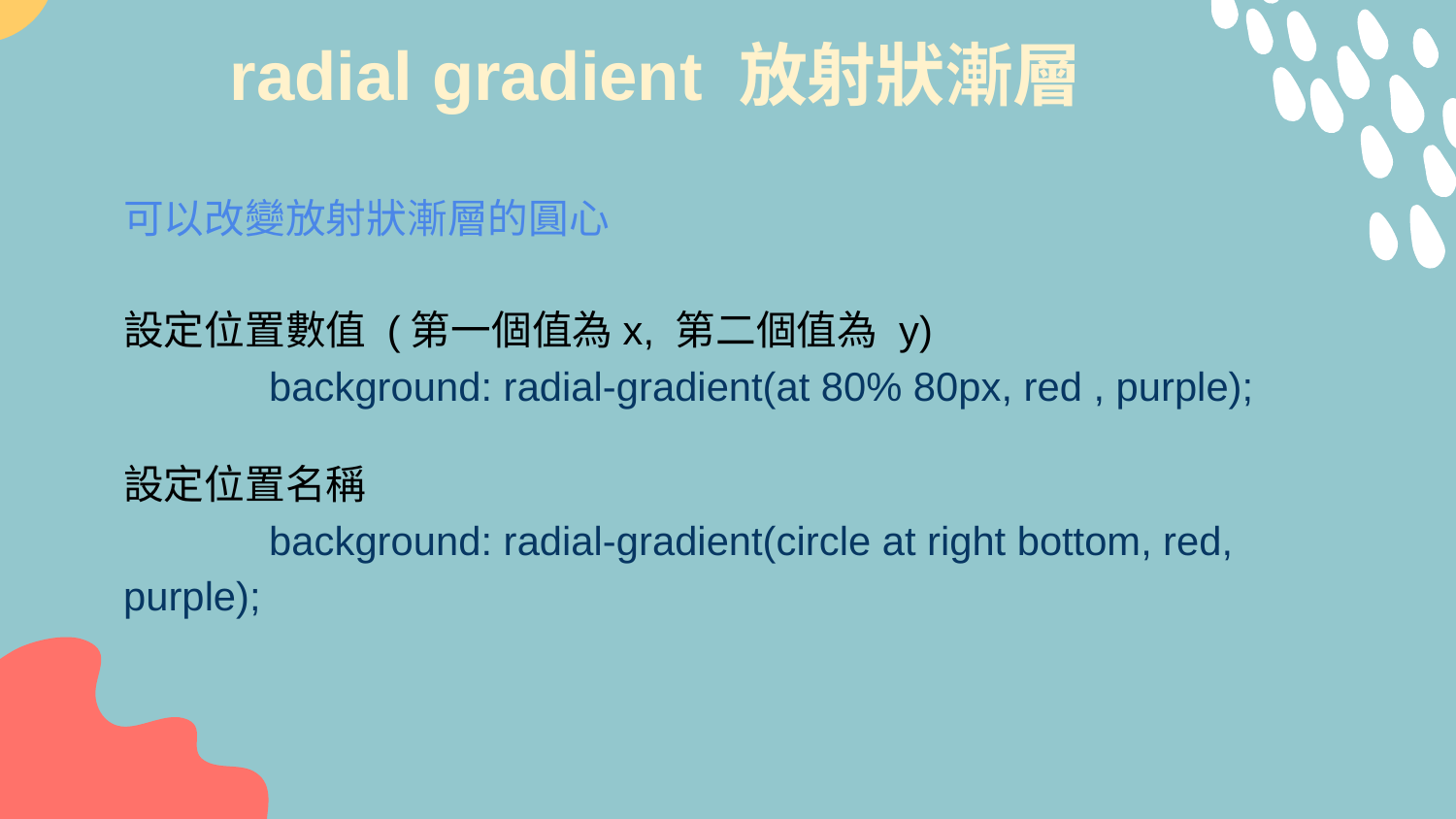

# radial gradient 放射狀漸層

可以改變放射狀漸層的圓心
設定位置數值 (第一個值為x, 第二個值為 y)
	background: radial-gradient(at 80% 80px, red , purple);
設定位置名稱
	background: radial-gradient(circle at right bottom, red, purple);